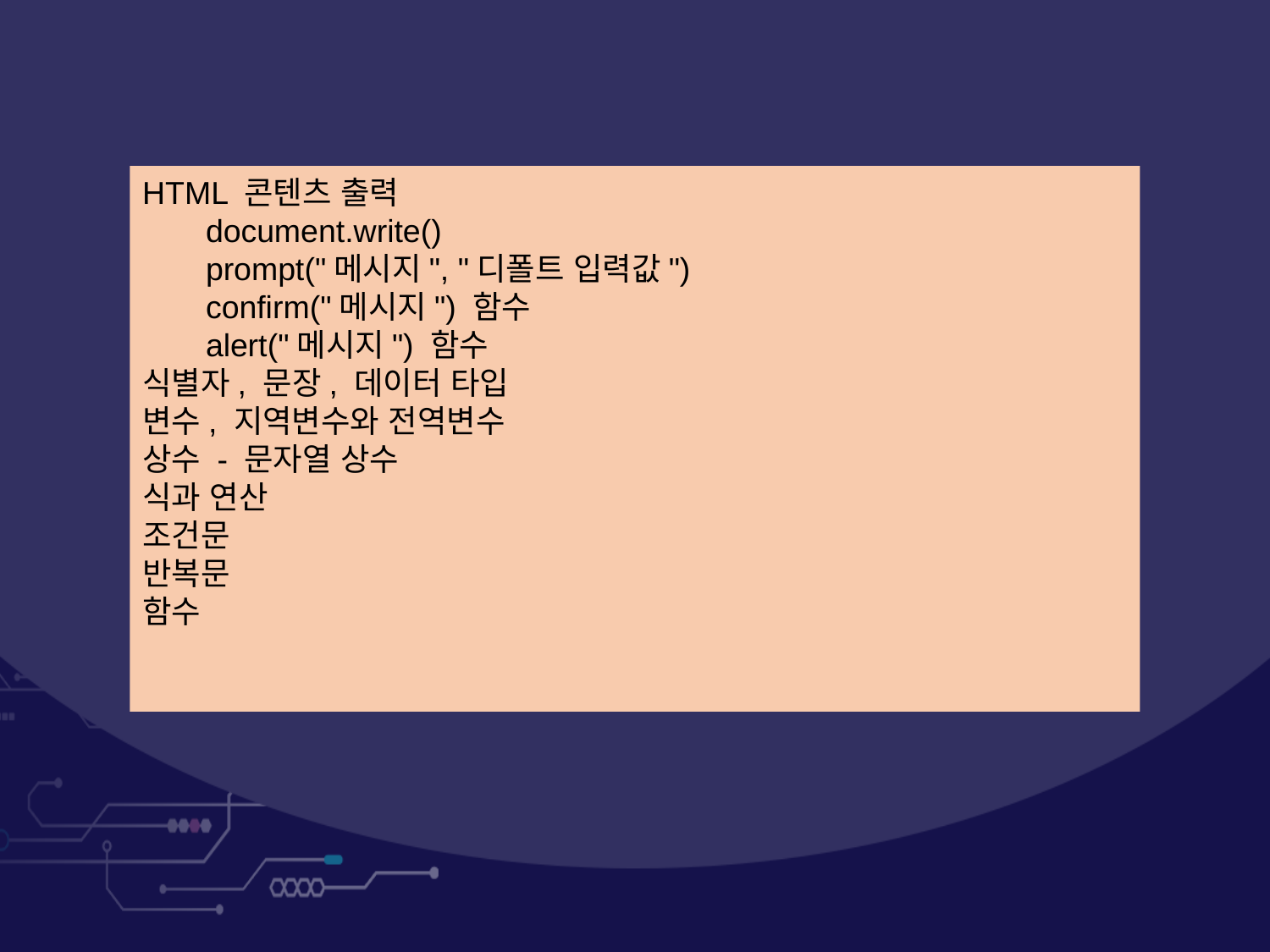

HTML 콘텐츠 출력
document.write()
prompt("메시지", "디폴트 입력값")
confirm("메시지") 함수
alert("메시지") 함수
식별자, 문장, 데이터 타입
변수, 지역변수와 전역변수
상수 - 문자열 상수
식과 연산
조건문
반복문
함수